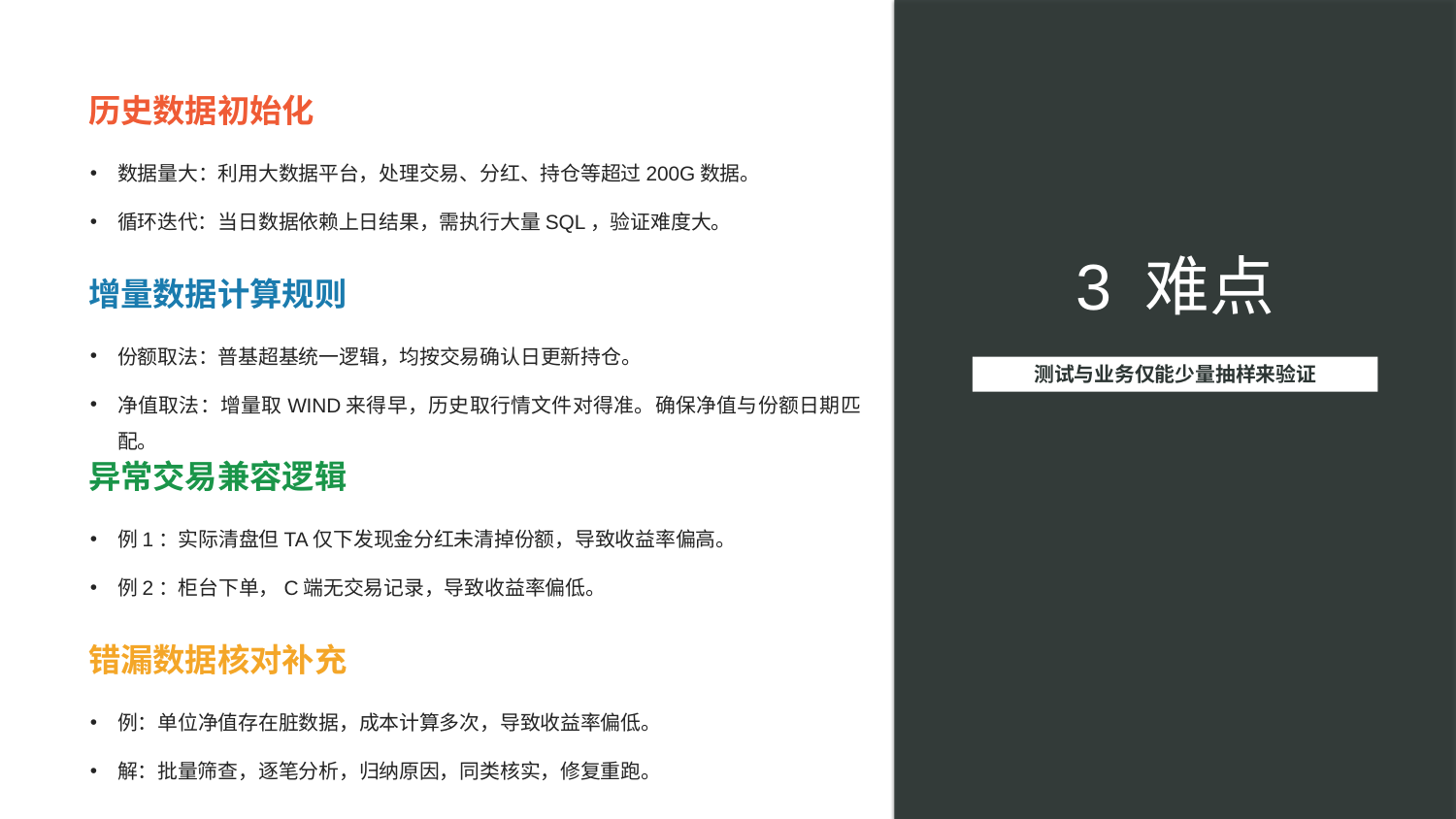

历史数据初始化
数据量大：利用大数据平台，处理交易、分红、持仓等超过200G数据。
循环迭代：当日数据依赖上日结果，需执行大量SQL，验证难度大。
3 难点
增量数据计算规则
份额取法：普基超基统一逻辑，均按交易确认日更新持仓。
净值取法：增量取WIND来得早，历史取行情文件对得准。确保净值与份额日期匹配。
测试与业务仅能少量抽样来验证
异常交易兼容逻辑
例1：实际清盘但TA仅下发现金分红未清掉份额，导致收益率偏高。
例2：柜台下单，C端无交易记录，导致收益率偏低。
错漏数据核对补充
例：单位净值存在脏数据，成本计算多次，导致收益率偏低。
解：批量筛查，逐笔分析，归纳原因，同类核实，修复重跑。